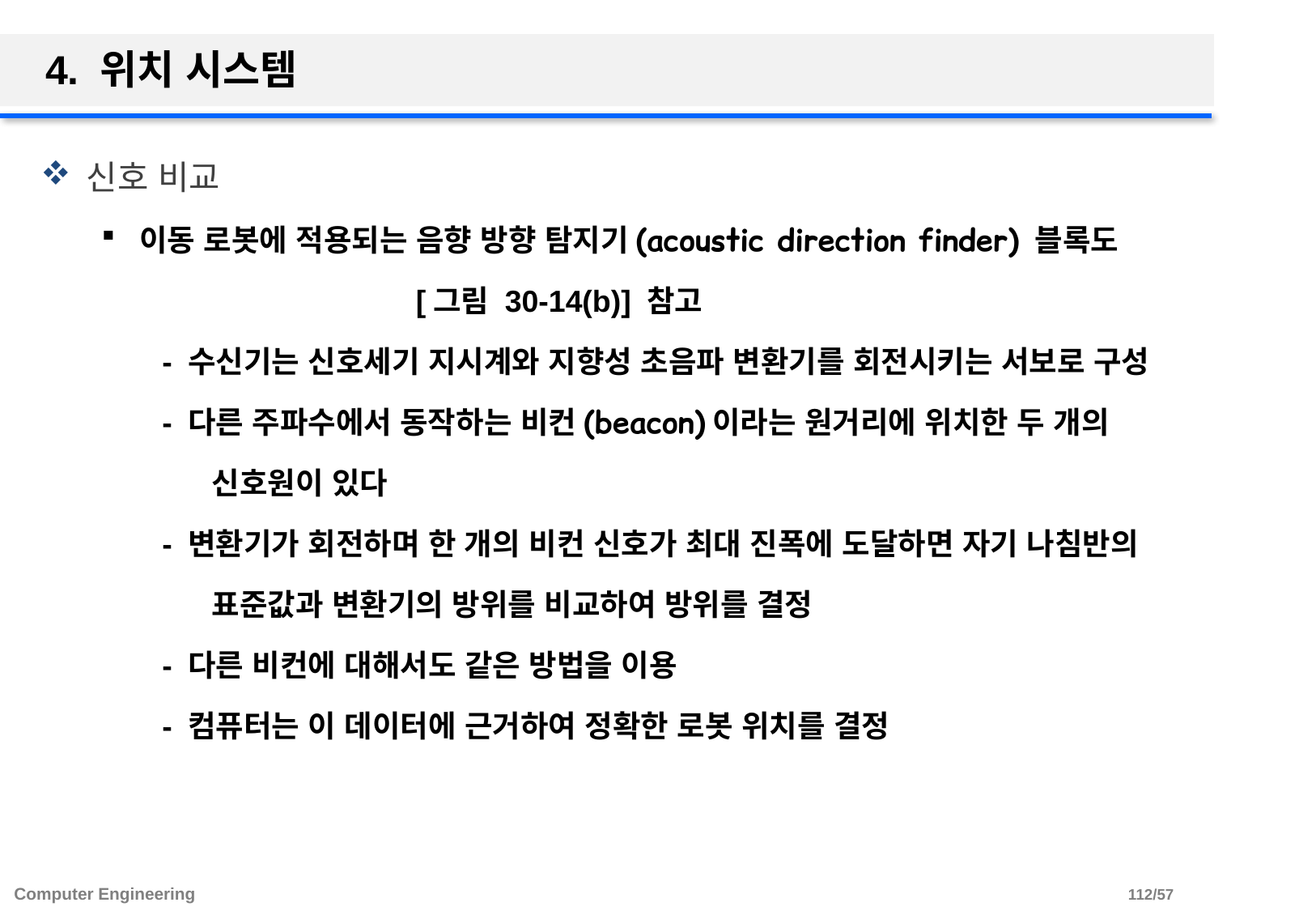

# 4. 위치 시스템
신호 비교
이동 로봇에 적용되는 음향 방향 탐지기(acoustic direction finder) 블록도
                                     [그림 30-14(b)] 참고
- 수신기는 신호세기 지시계와 지향성 초음파 변환기를 회전시키는 서보로 구성
- 다른 주파수에서 동작하는 비컨(beacon)이라는 원거리에 위치한 두 개의
     신호원이 있다
- 변환기가 회전하며 한 개의 비컨 신호가 최대 진폭에 도달하면 자기 나침반의
     표준값과 변환기의 방위를 비교하여 방위를 결정
- 다른 비컨에 대해서도 같은 방법을 이용
- 컴퓨터는 이 데이터에 근거하여 정확한 로봇 위치를 결정